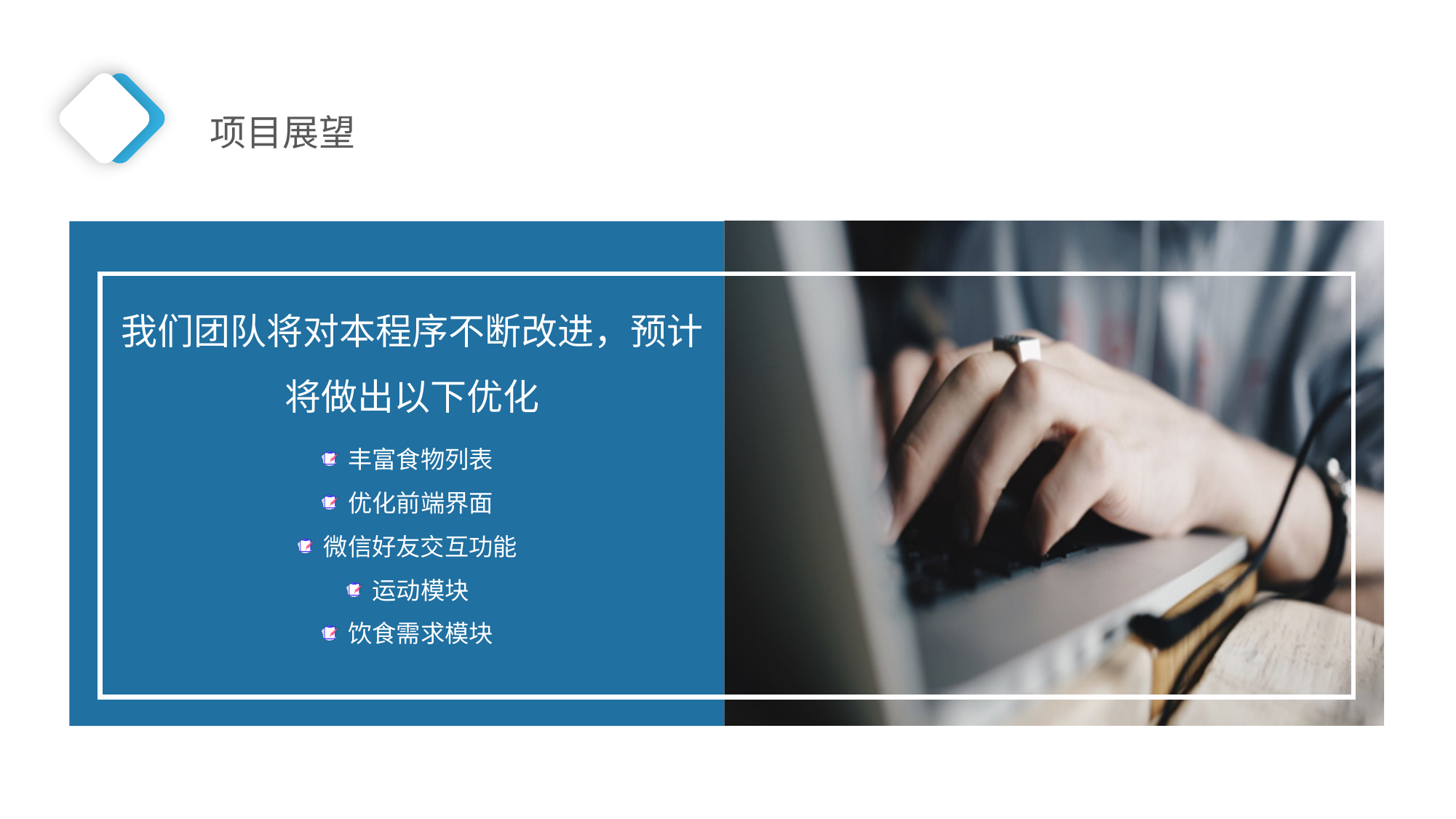

项目展望

我们团队将对本程序不断改进，预计将做出以下优化
丰富食物列表
优化前端界面
微信好友交互功能
运动模块
饮食需求模块